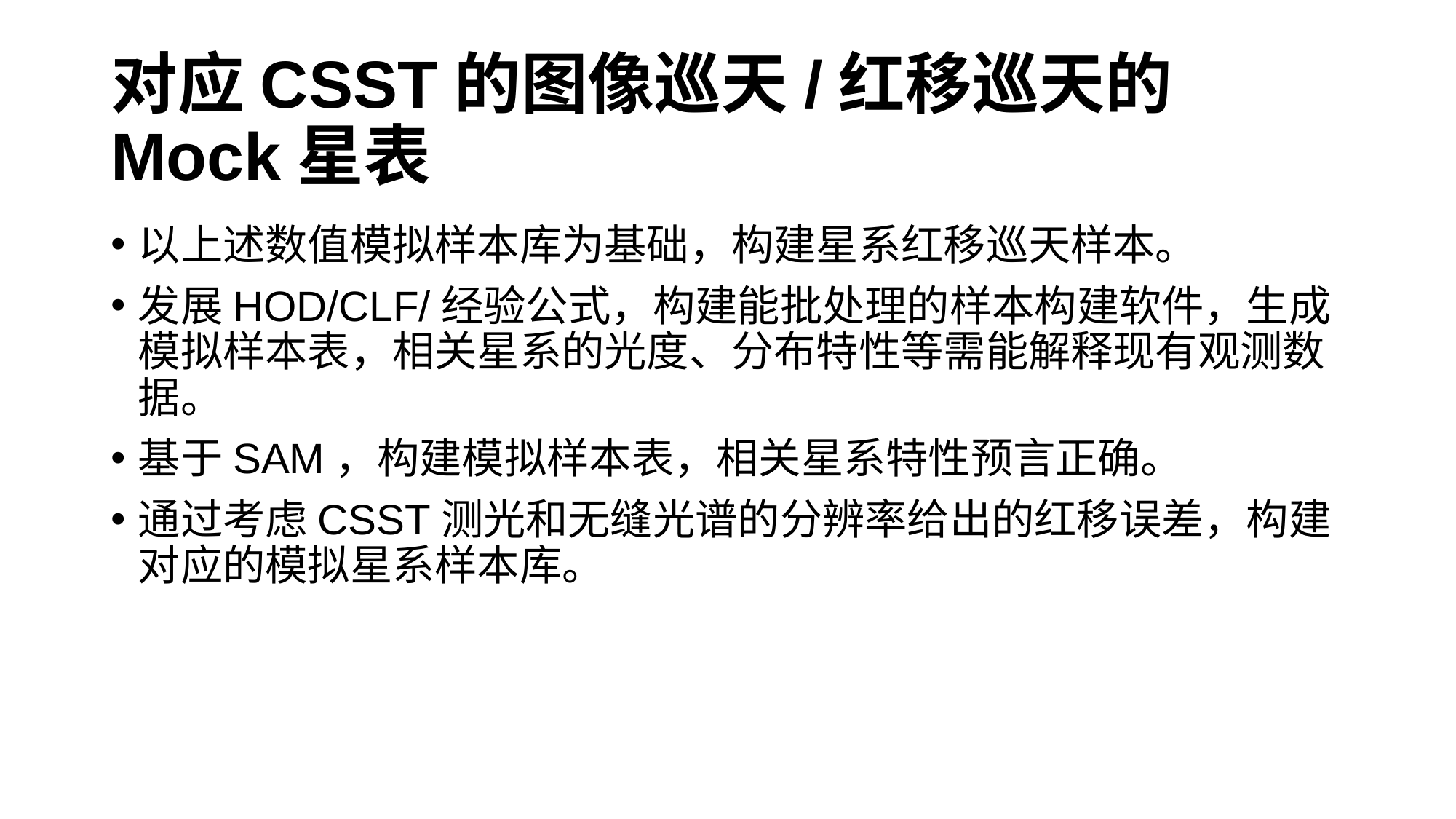

# 对应CSST的图像巡天/红移巡天的Mock星表
以上述数值模拟样本库为基础，构建星系红移巡天样本。
发展HOD/CLF/经验公式，构建能批处理的样本构建软件，生成模拟样本表，相关星系的光度、分布特性等需能解释现有观测数据。
基于SAM，构建模拟样本表，相关星系特性预言正确。
通过考虑CSST测光和无缝光谱的分辨率给出的红移误差，构建对应的模拟星系样本库。